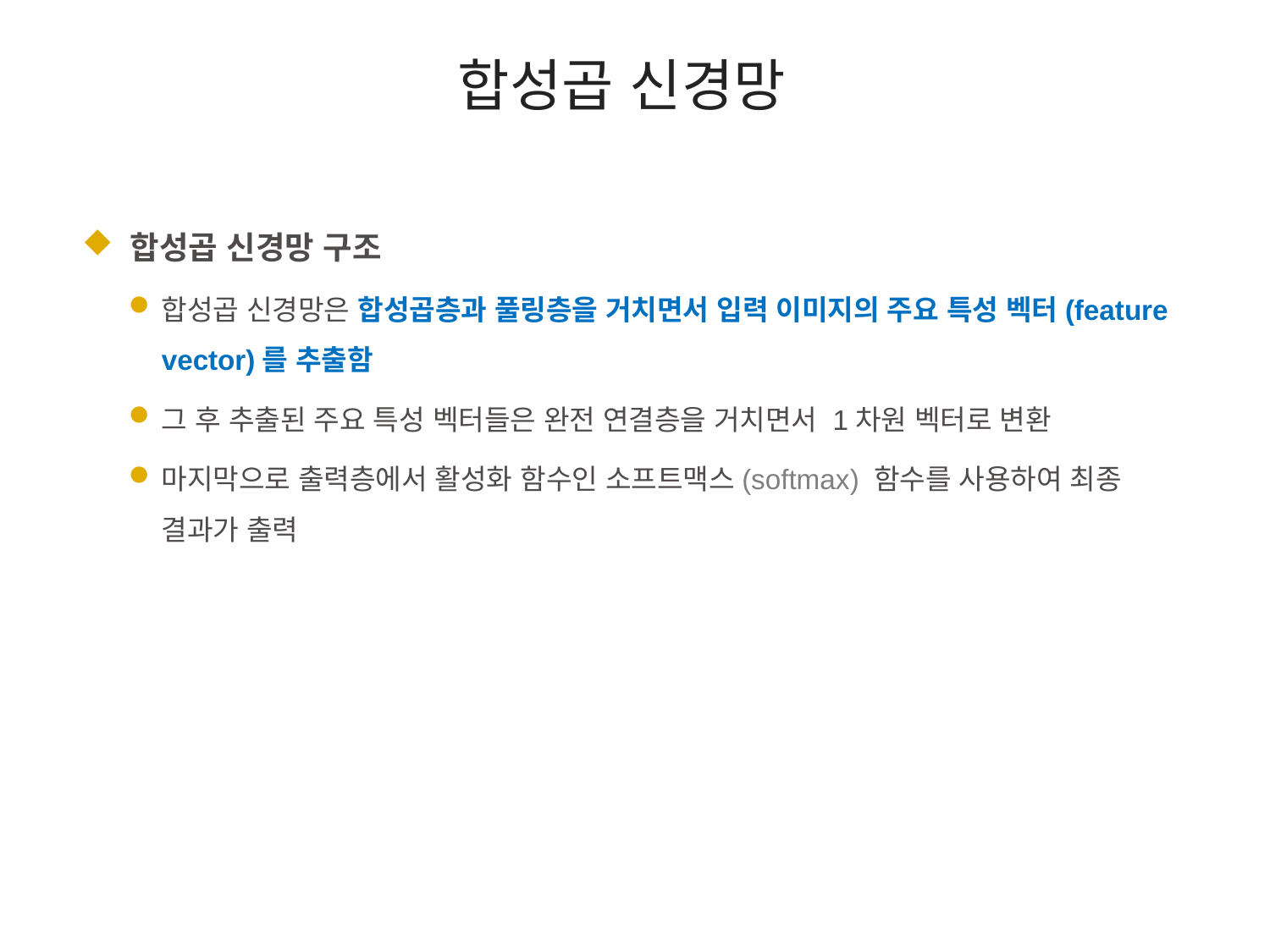

# 합성곱 신경망
 합성곱 신경망 구조
합성곱 신경망은 합성곱층과 풀링층을 거치면서 입력 이미지의 주요 특성 벡터(feature vector)를 추출함
그 후 추출된 주요 특성 벡터들은 완전 연결층을 거치면서 1차원 벡터로 변환
마지막으로 출력층에서 활성화 함수인 소프트맥스(softmax) 함수를 사용하여 최종 결과가 출력